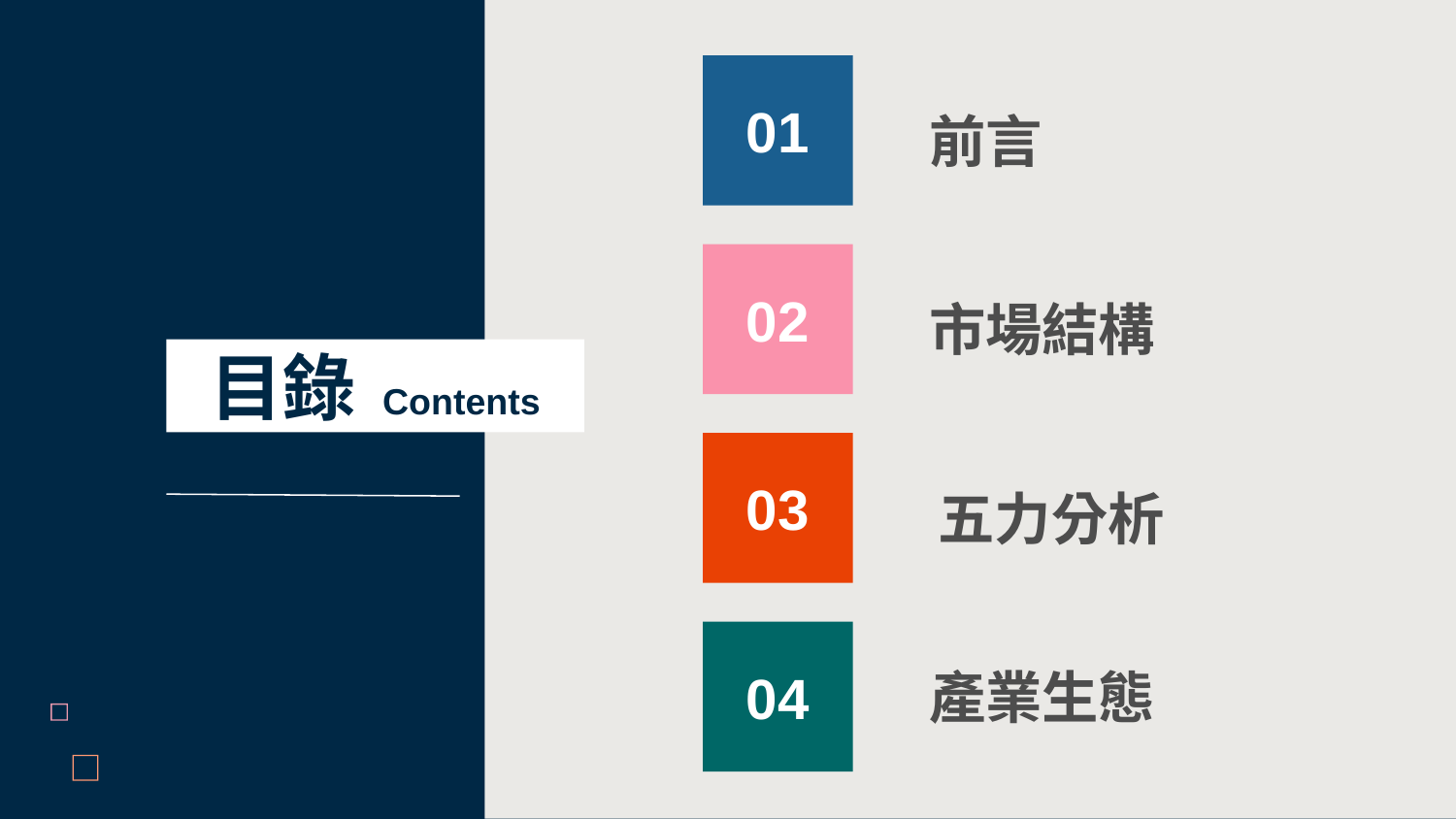

01
前言
02
市場結構
目錄 Contents
03
五力分析
04
產業生態
2